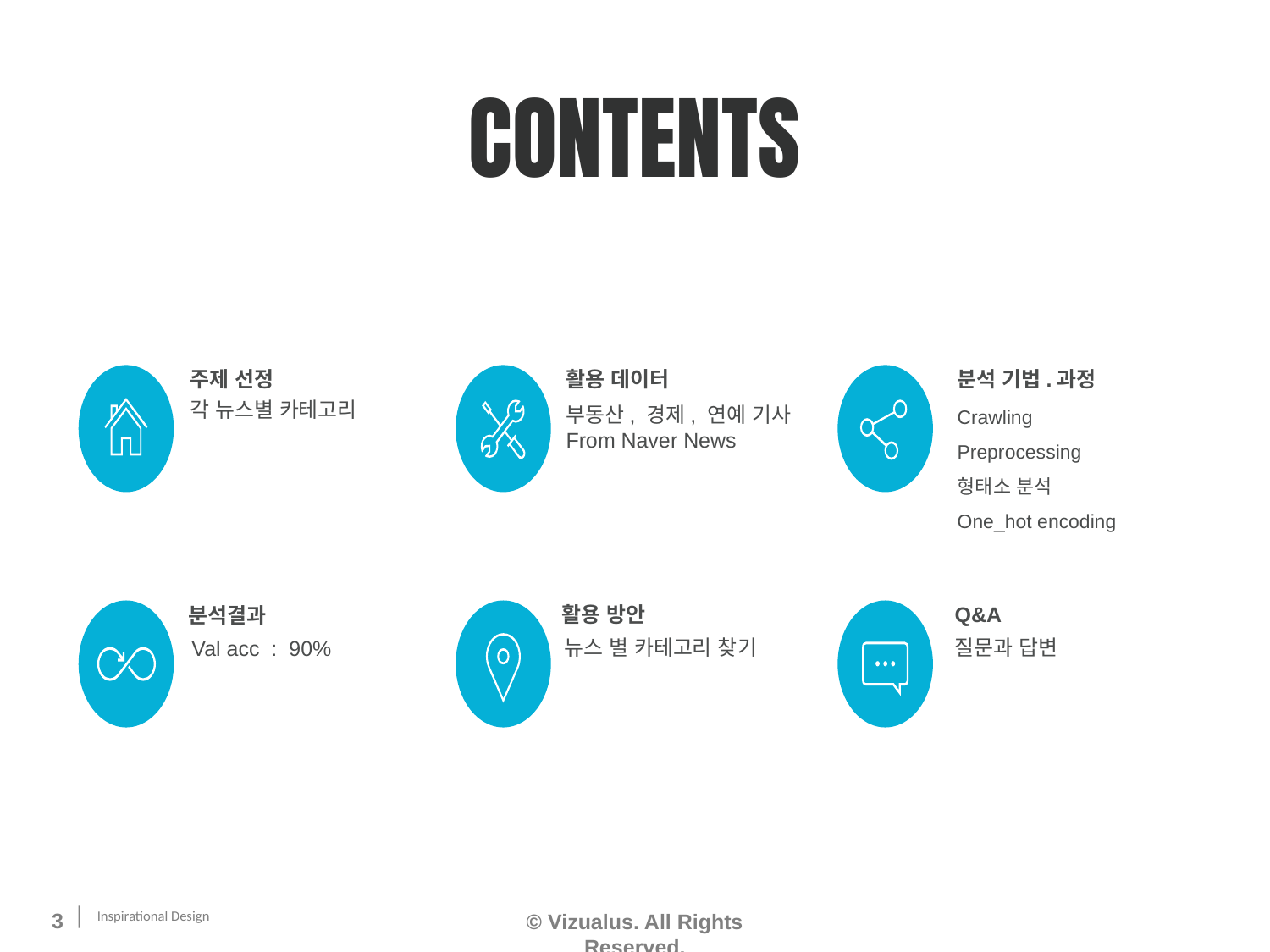

CONTENTS
주제 선정
각 뉴스별 카테고리
활용 데이터
부동산, 경제, 연예 기사
From Naver News
분석 기법.과정
Crawling
Preprocessing
형태소 분석
One_hot encoding

활용 방안
뉴스 별 카테고리 찾기
Q&A
질문과 답변

분석결과

Val acc  :  90%

3
© Vizualus. All Rights Reserved.